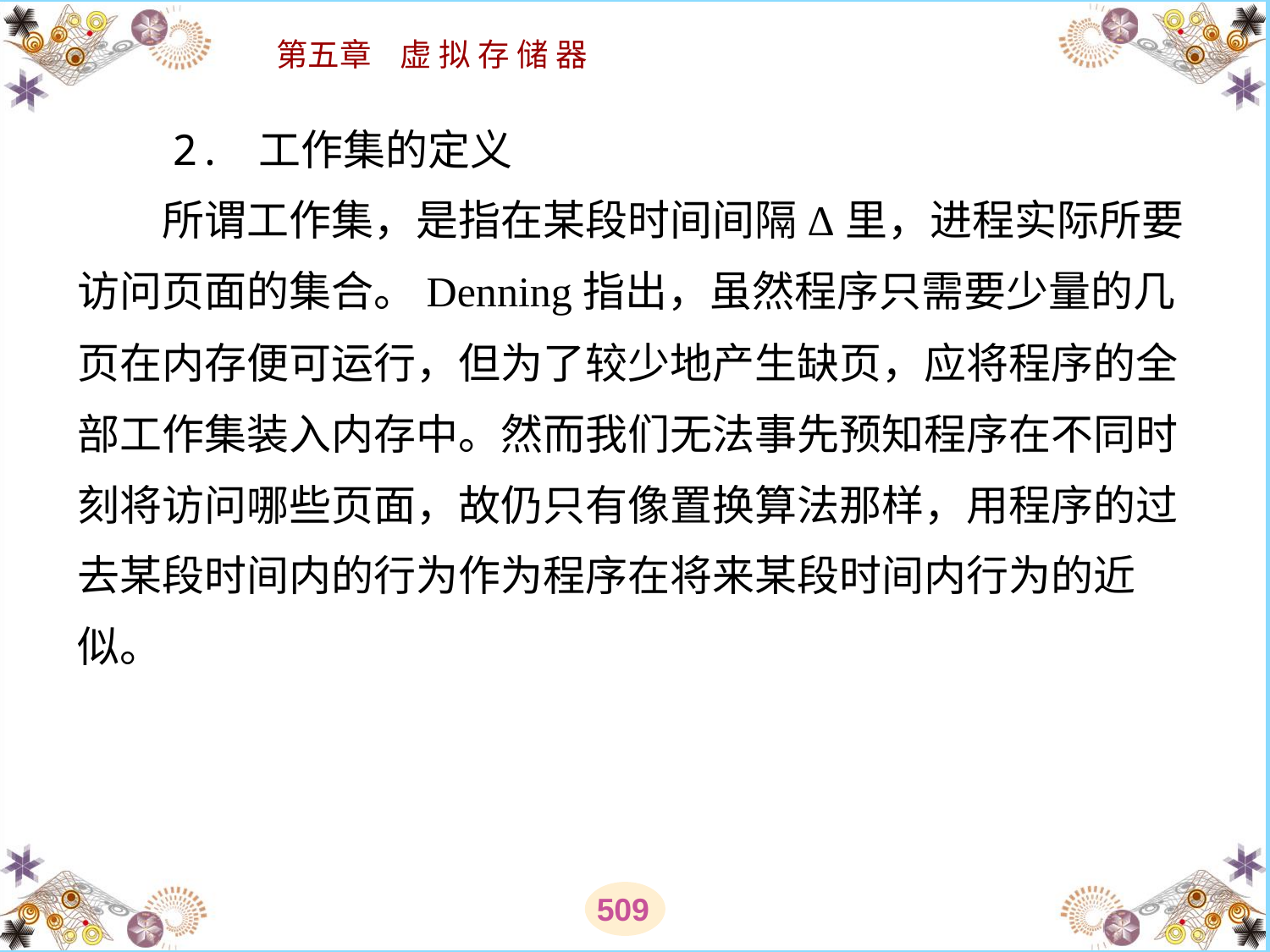

# 2. 工作集的定义 　　所谓工作集，是指在某段时间间隔Δ里，进程实际所要访问页面的集合。Denning指出，虽然程序只需要少量的几页在内存便可运行，但为了较少地产生缺页，应将程序的全部工作集装入内存中。然而我们无法事先预知程序在不同时刻将访问哪些页面，故仍只有像置换算法那样，用程序的过去某段时间内的行为作为程序在将来某段时间内行为的近似。